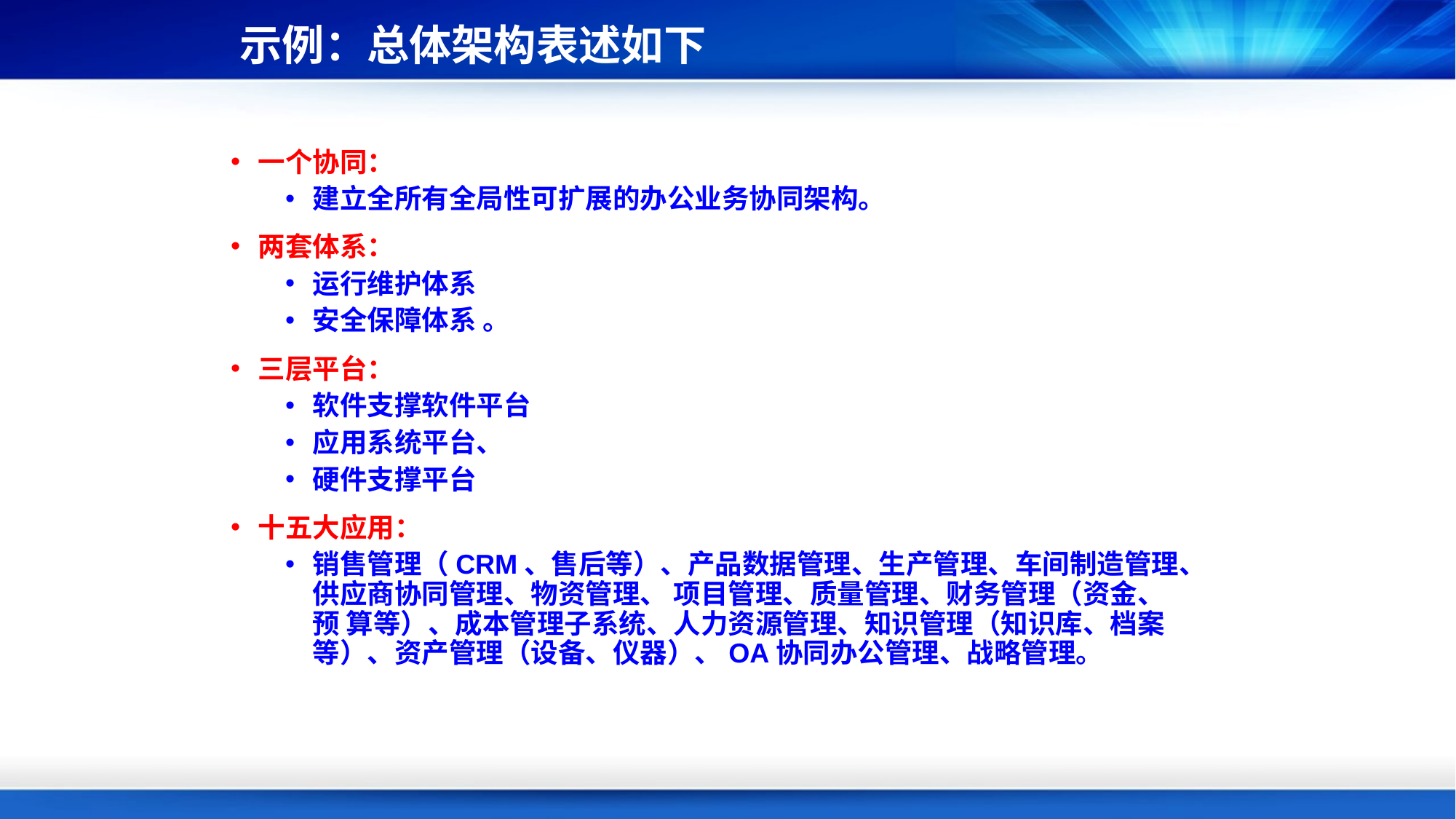

# 示例：总体架构表述如下
一个协同：
建立全所有全局性可扩展的办公业务协同架构。
两套体系：
运行维护体系
安全保障体系 。
三层平台：
软件支撑软件平台
应用系统平台、
硬件支撑平台
十五大应用：
销售管理（CRM、售后等）、产品数据管理、生产管理、车间制造管理、供应商协同管理、物资管理、 项目管理、质量管理、财务管理（资金、预 算等）、成本管理子系统、人力资源管理、知识管理（知识库、档案等）、资产管理（设备、仪器）、OA协同办公管理、战略管理。